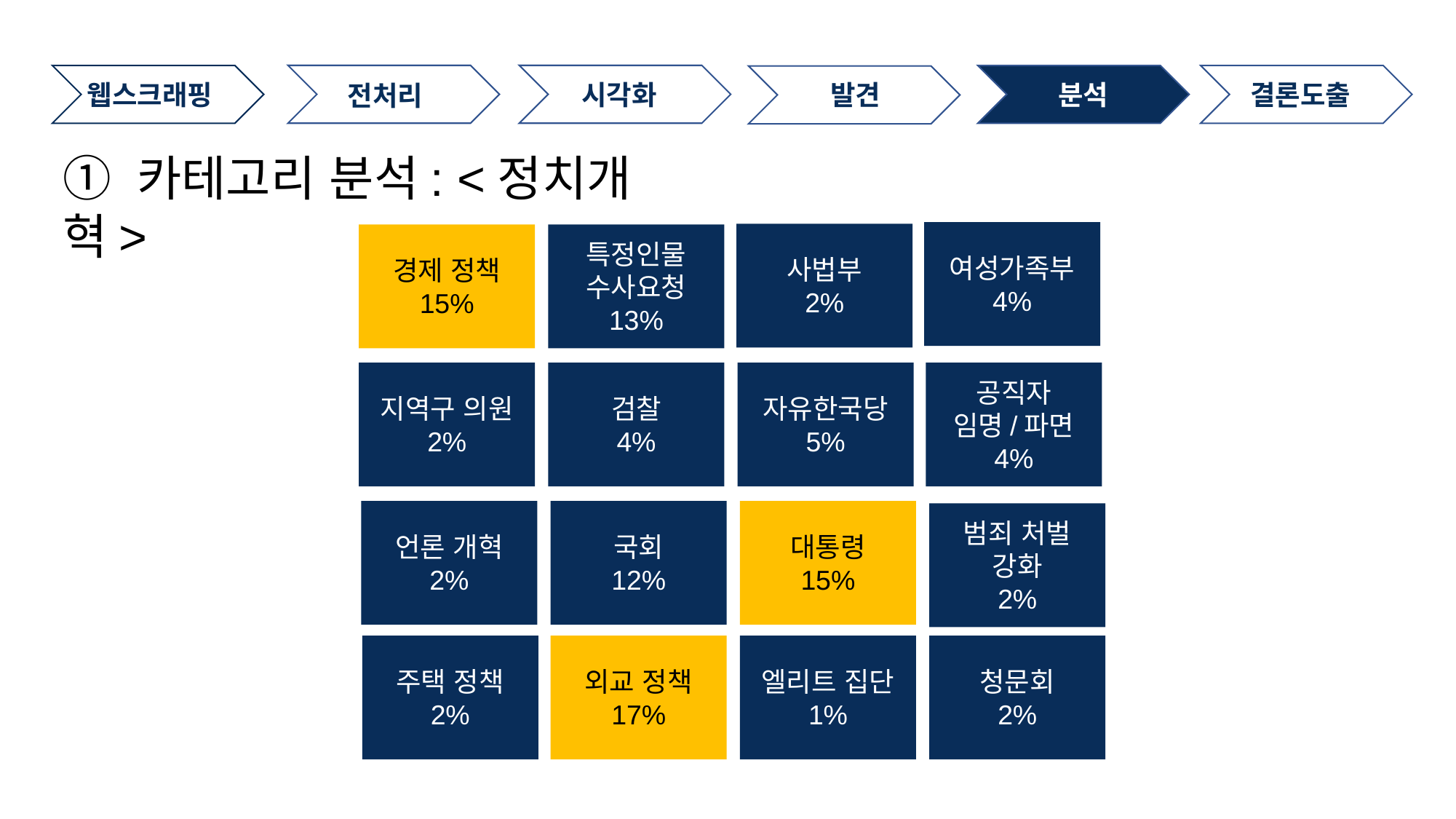

시각화
웹스크래핑
분석
결론도출
발견
전처리
① 카테고리 분석: <정치개혁>
여성가족부
4%
사법부
2%
경제 정책
15%
특정인물
수사요청
13%
지역구 의원
2%
검찰
4%
자유한국당
5%
공직자
임명/파면
4%
언론 개혁
2%
국회
12%
대통령
15%
범죄 처벌 강화
2%
주택 정책
2%
외교 정책
17%
엘리트 집단
1%
청문회
2%